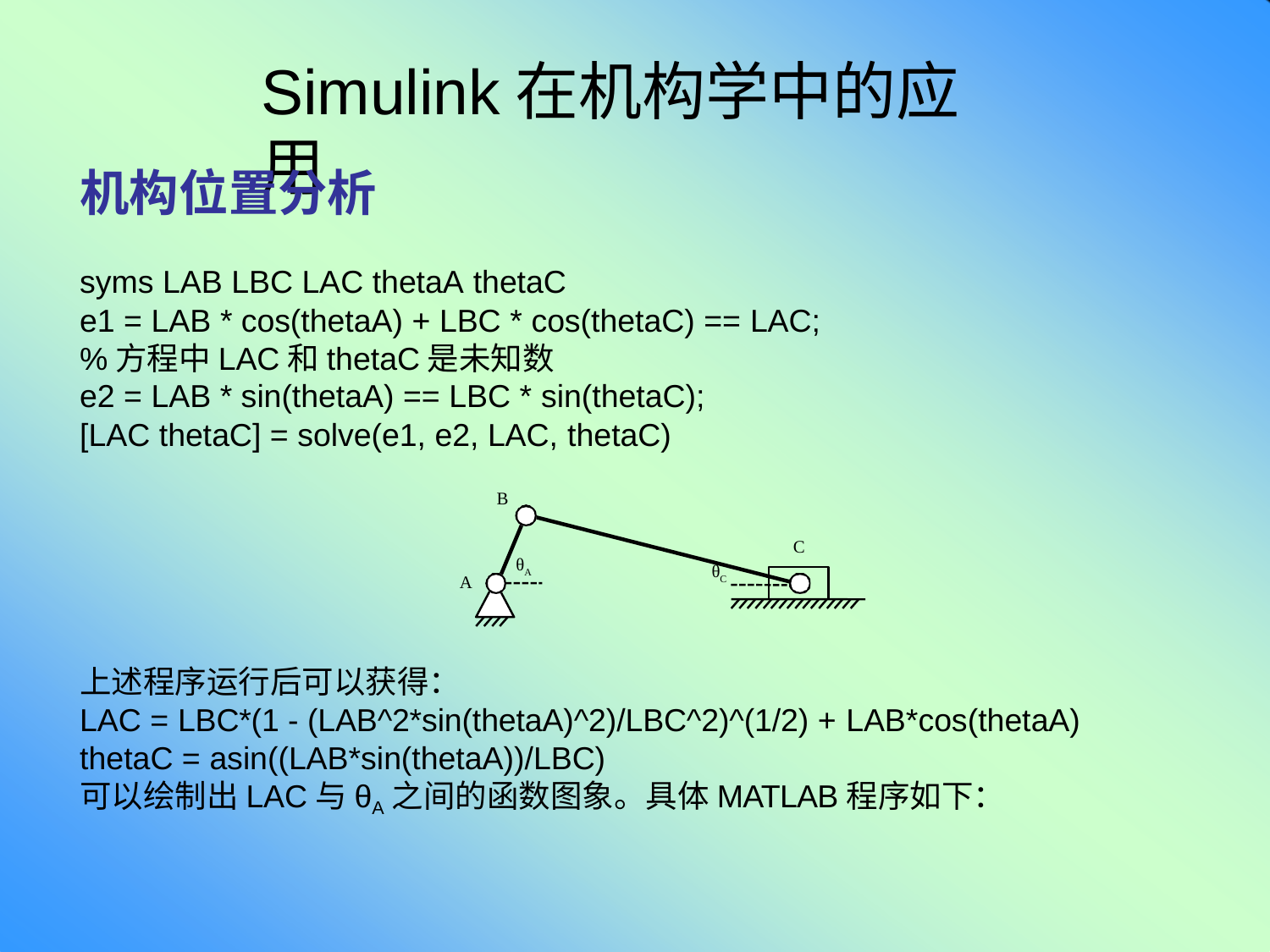

# Simulink在机构学中的应用
机构位置分析
syms LAB LBC LAC thetaA thetaC
e1 = LAB * cos(thetaA) + LBC * cos(thetaC) == LAC;
%方程中LAC和thetaC是未知数
e2 = LAB * sin(thetaA) == LBC * sin(thetaC);
[LAC thetaC] = solve(e1, e2, LAC, thetaC)
B

C
θA
θC

A

上述程序运行后可以获得：
LAC = LBC*(1 - (LAB^2*sin(thetaA)^2)/LBC^2)^(1/2) + LAB*cos(thetaA)
thetaC = asin((LAB*sin(thetaA))/LBC)
可以绘制出LAC与θA之间的函数图象。具体MATLAB程序如下：